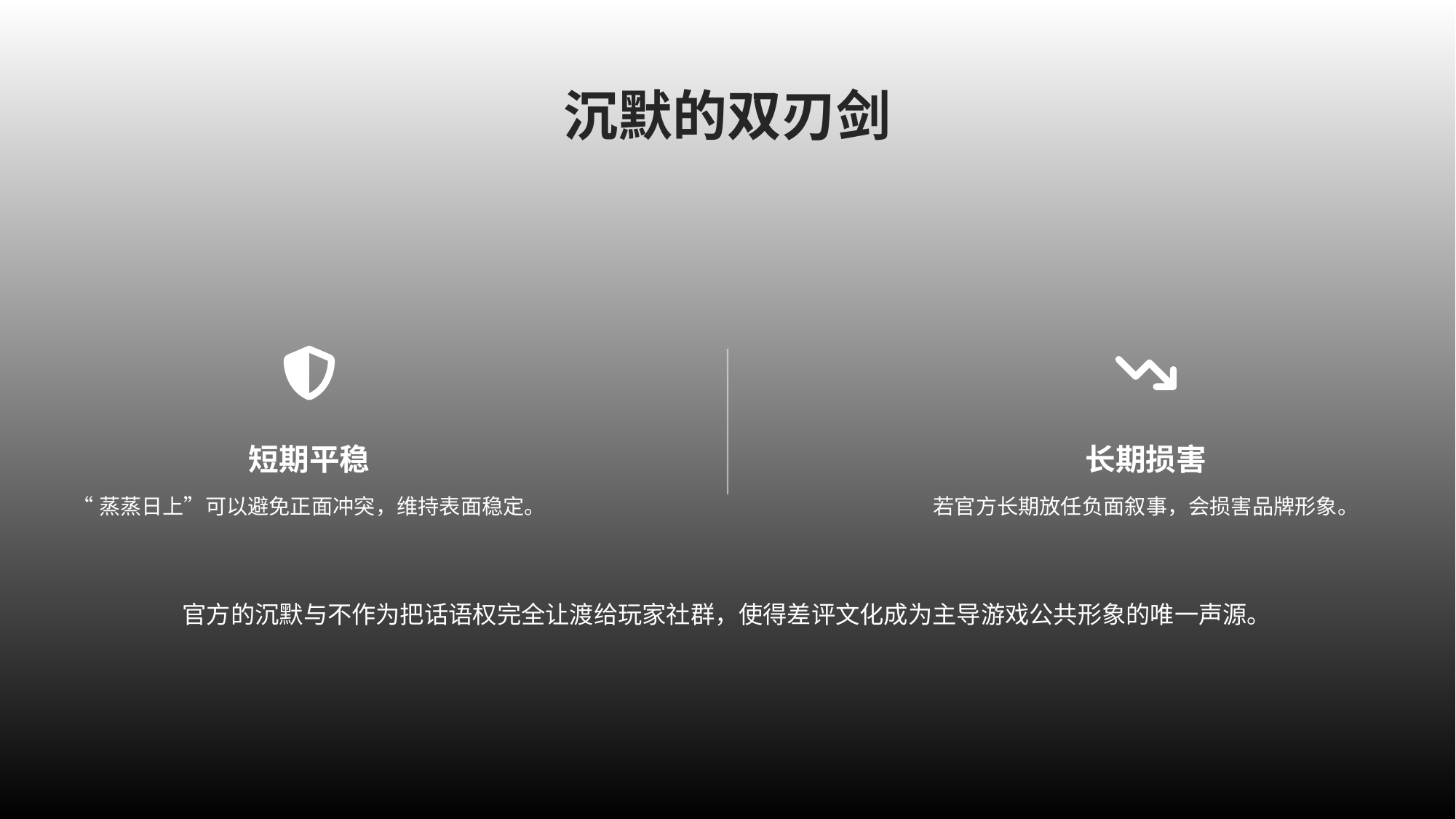

沉默的双刃剑

短期平稳
长期损害
“蒸蒸日上”可以避免正面冲突，维持表面稳定。
若官方长期放任负面叙事，会损害品牌形象。
官方的沉默与不作为把话语权完全让渡给玩家社群，使得差评文化成为主导游戏公共形象的唯一声源。